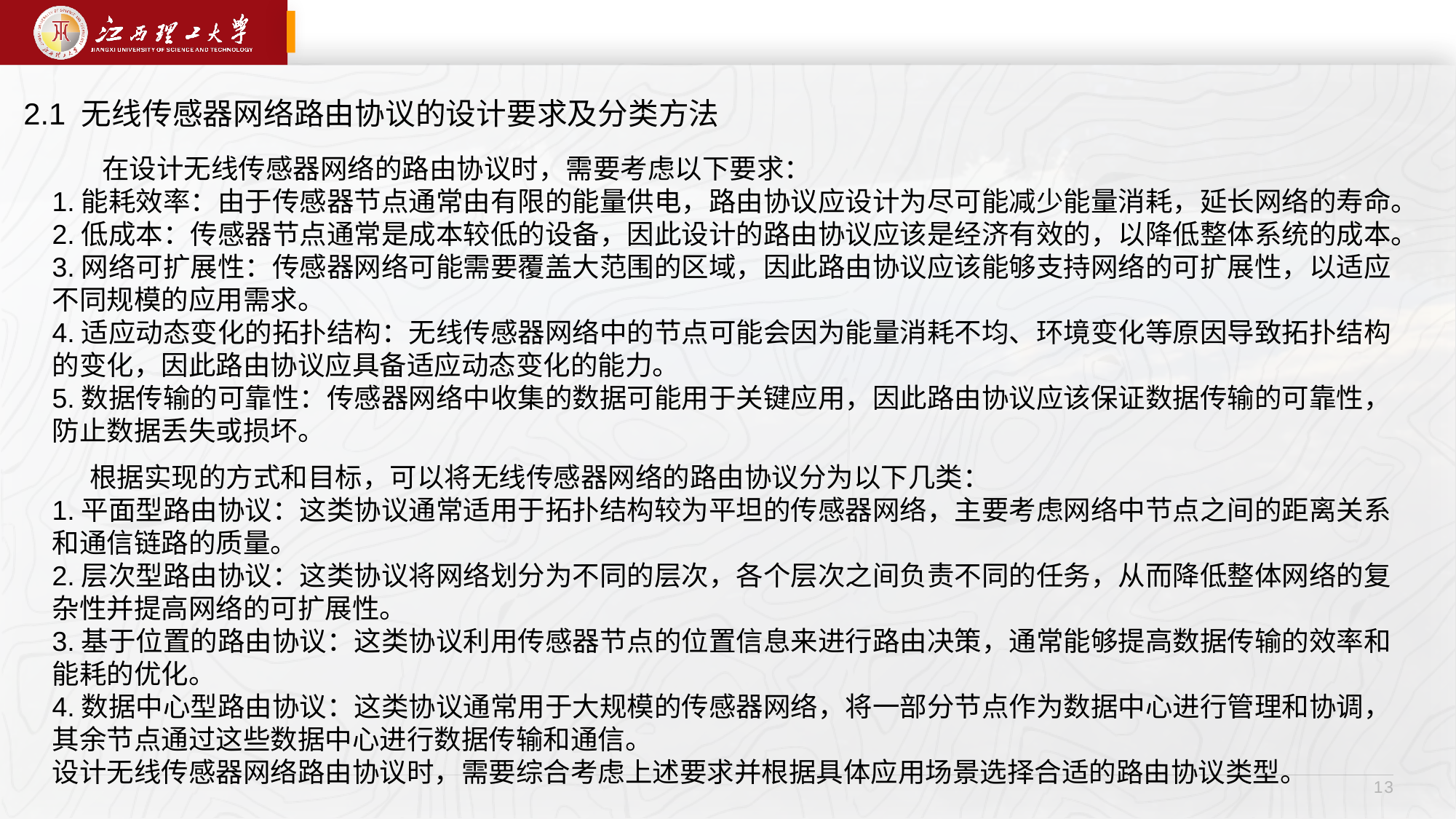

2.1 无线传感器网络路由协议的设计要求及分类方法
       在设计无线传感器网络的路由协议时，需要考虑以下要求：
1.能耗效率：由于传感器节点通常由有限的能量供电，路由协议应设计为尽可能减少能量消耗，延长网络的寿命。
2.低成本：传感器节点通常是成本较低的设备，因此设计的路由协议应该是经济有效的，以降低整体系统的成本。
3.网络可扩展性：传感器网络可能需要覆盖大范围的区域，因此路由协议应该能够支持网络的可扩展性，以适应不同规模的应用需求。
4.适应动态变化的拓扑结构：无线传感器网络中的节点可能会因为能量消耗不均、环境变化等原因导致拓扑结构的变化，因此路由协议应具备适应动态变化的能力。
5.数据传输的可靠性：传感器网络中收集的数据可能用于关键应用，因此路由协议应该保证数据传输的可靠性，防止数据丢失或损坏。
     根据实现的方式和目标，可以将无线传感器网络的路由协议分为以下几类：
1.平面型路由协议：这类协议通常适用于拓扑结构较为平坦的传感器网络，主要考虑网络中节点之间的距离关系和通信链路的质量。
2.层次型路由协议：这类协议将网络划分为不同的层次，各个层次之间负责不同的任务，从而降低整体网络的复杂性并提高网络的可扩展性。
3.基于位置的路由协议：这类协议利用传感器节点的位置信息来进行路由决策，通常能够提高数据传输的效率和能耗的优化。
4.数据中心型路由协议：这类协议通常用于大规模的传感器网络，将一部分节点作为数据中心进行管理和协调，其余节点通过这些数据中心进行数据传输和通信。
设计无线传感器网络路由协议时，需要综合考虑上述要求并根据具体应用场景选择合适的路由协议类型。
 13